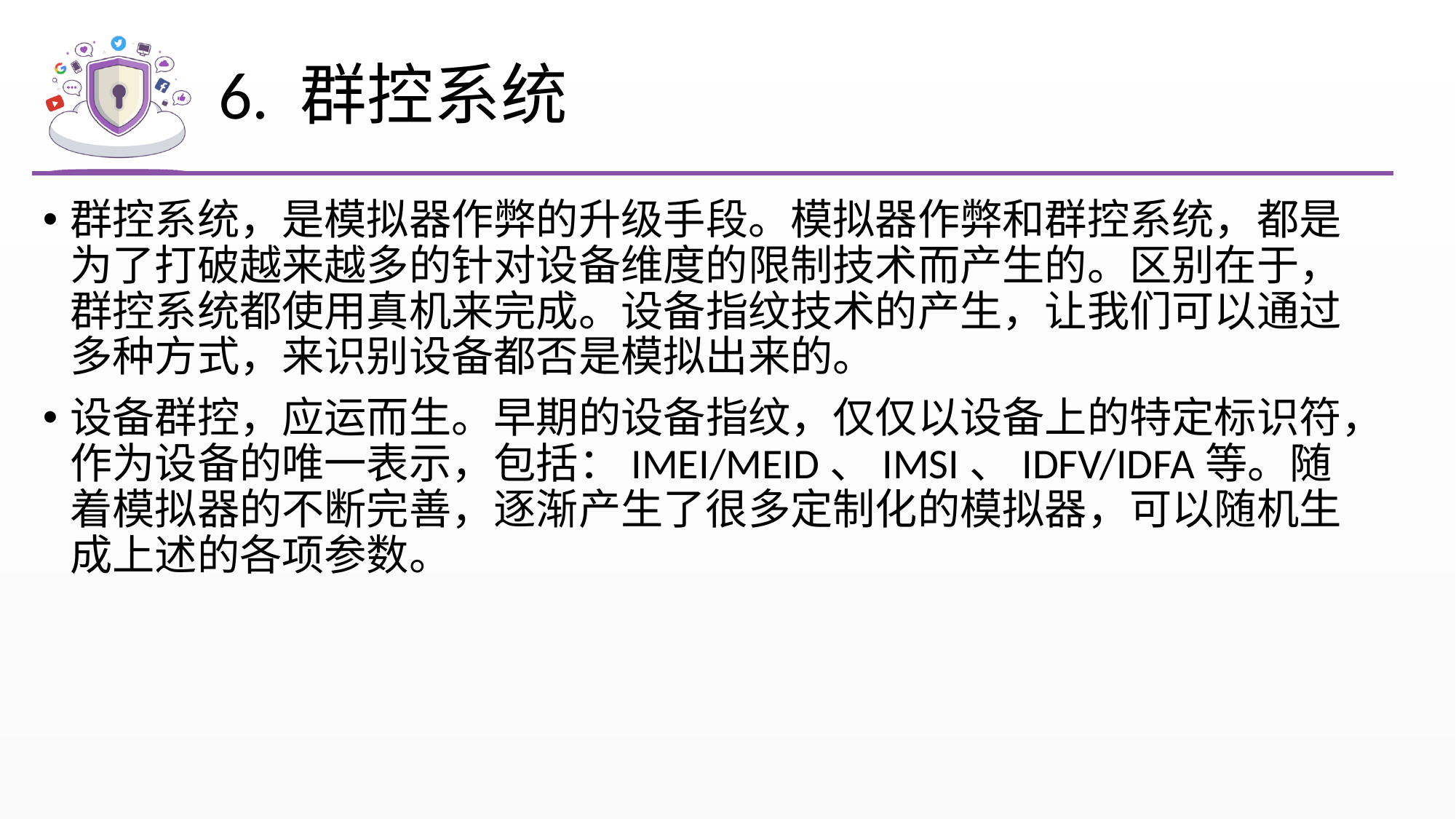

# 6. 群控系统
群控系统，是模拟器作弊的升级手段。模拟器作弊和群控系统，都是为了打破越来越多的针对设备维度的限制技术而产生的。区别在于，群控系统都使用真机来完成。设备指纹技术的产生，让我们可以通过多种方式，来识别设备都否是模拟出来的。
设备群控，应运而生。早期的设备指纹，仅仅以设备上的特定标识符，作为设备的唯一表示，包括：IMEI/MEID、IMSI、IDFV/IDFA等。随着模拟器的不断完善，逐渐产生了很多定制化的模拟器，可以随机生成上述的各项参数。